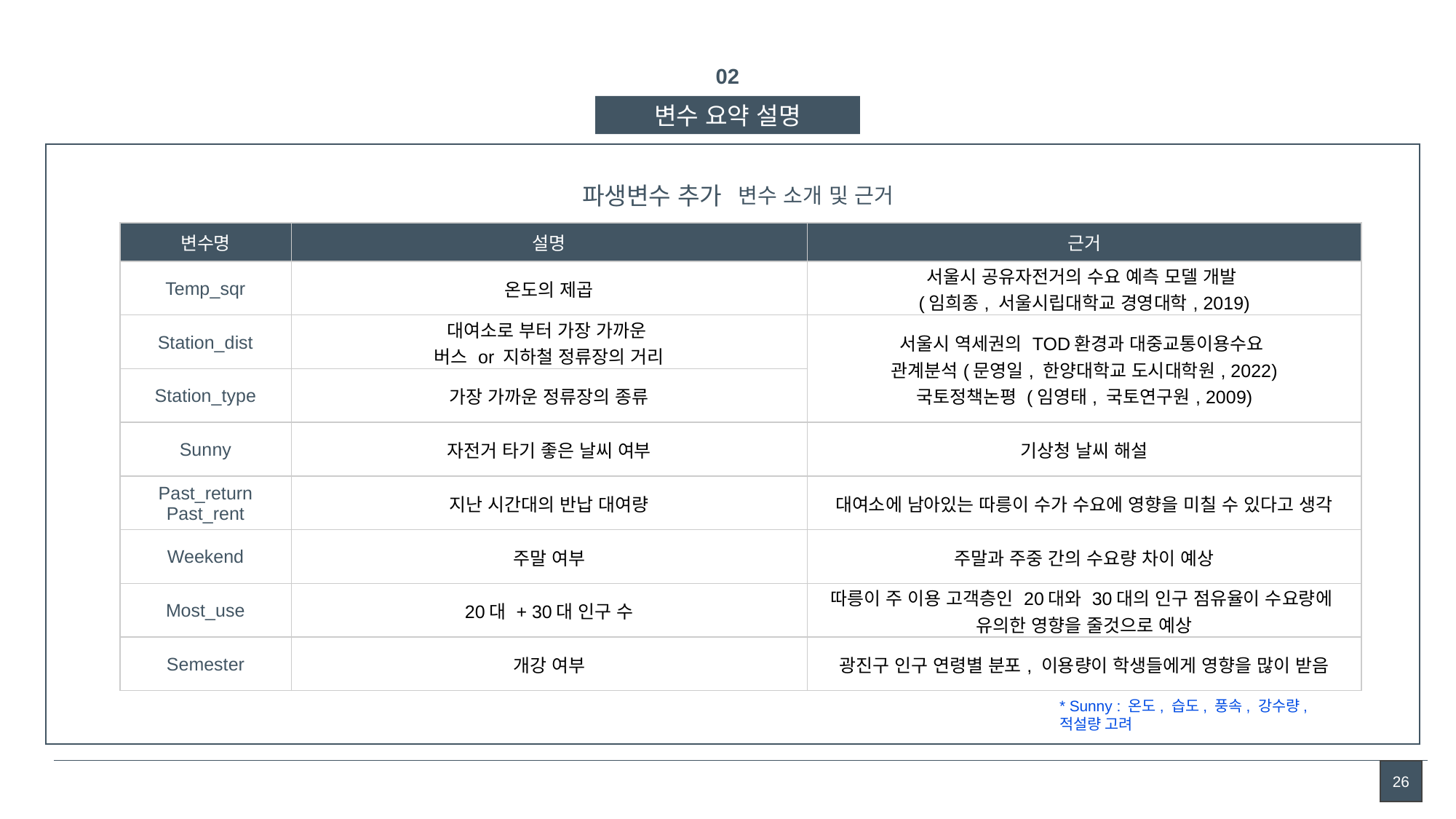

02
변수 요약 설명

파생변수 추가
변수 소개 및 근거
| 변수명 | 설명 | 근거 |
| --- | --- | --- |
| Temp\_sqr | 온도의 제곱 | 서울시 공유자전거의 수요 예측 모델 개발 (임희종, 서울시립대학교 경영대학, 2019) |
| Station\_dist | 대여소로 부터 가장 가까운 버스 or 지하철 정류장의 거리 | 서울시 역세권의 TOD환경과 대중교통이용수요 관계분석(문영일, 한양대학교 도시대학원, 2022) 국토정책논평 (임영태, 국토연구원, 2009) |
| Station\_type | 가장 가까운 정류장의 종류 | Non-Linear Model → Boosting Model |
| Sunny | 자전거 타기 좋은 날씨 여부 | 기상청 날씨 해설 |
| Past\_return Past\_rent | 지난 시간대의 반납 대여량 | 대여소에 남아있는 따릉이 수가 수요에 영향을 미칠 수 있다고 생각 |
| Weekend | 주말 여부 | 주말과 주중 간의 수요량 차이 예상 |
| Most\_use | 20대 + 30대 인구 수 | 따릉이 주 이용 고객층인 20대와 30대의 인구 점유율이 수요량에 유의한 영향을 줄것으로 예상 |
| Semester | 개강 여부 | 광진구 인구 연령별 분포, 이용량이 학생들에게 영향을 많이 받음 |
* Sunny : 온도, 습도, 풍속, 강수량, 적설량 고려
26